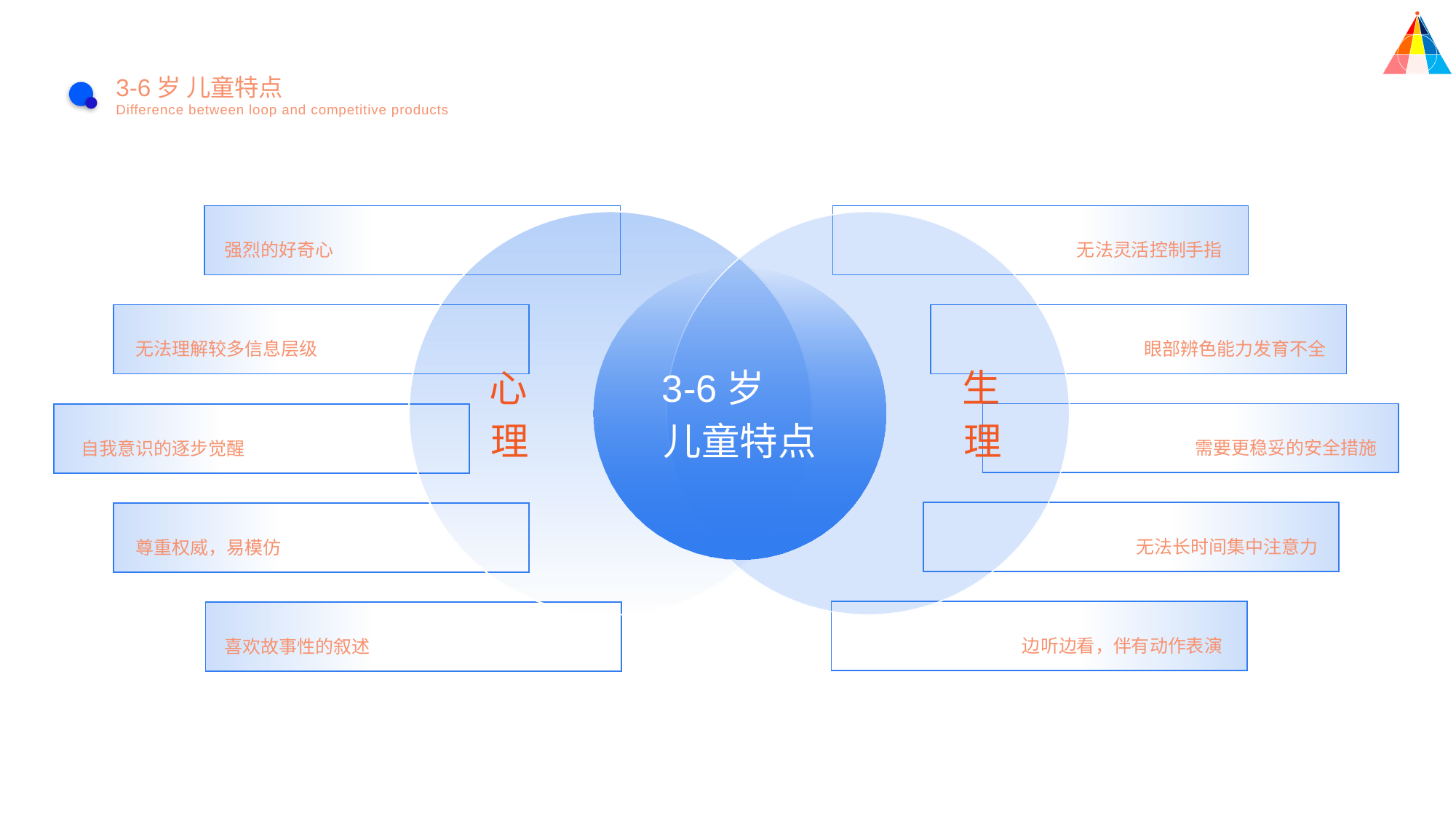

3-6岁 儿童特点
Difference between loop and competitive products

强烈的好奇心
无法灵活控制手指

眼部辨色能力发育不全
无法理解较多信息层级
心
理
3-6岁
儿童特点
生
理

需要更稳妥的安全措施
自我意识的逐步觉醒

无法长时间集中注意力
尊重权威，易模仿

边听边看，伴有动作表演
喜欢故事性的叙述